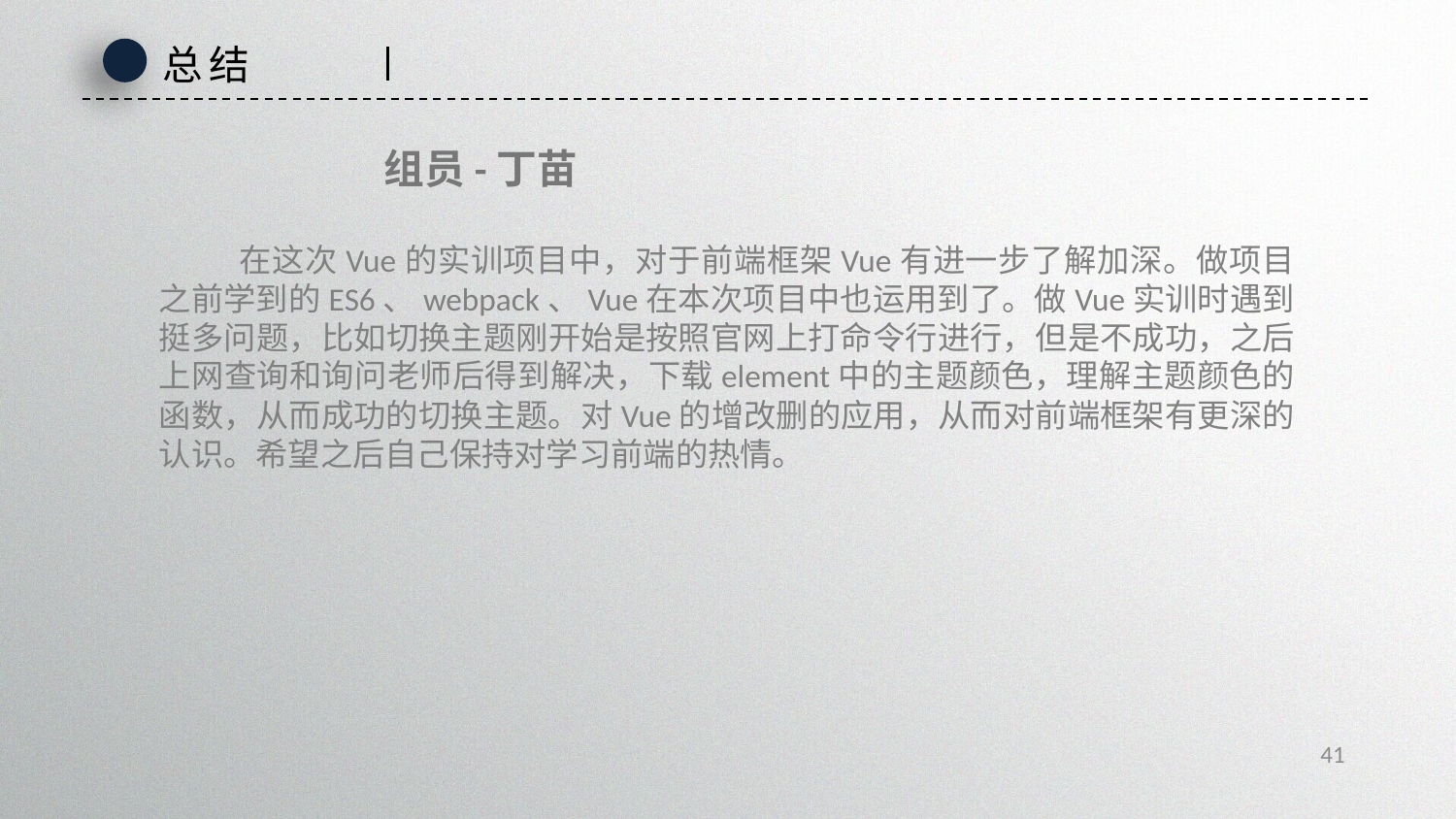

总结

组员-丁苗
         在这次Vue的实训项目中，对于前端框架Vue有进一步了解加深。做项目之前学到的ES6、webpack、Vue在本次项目中也运用到了。做Vue实训时遇到挺多问题，比如切换主题刚开始是按照官网上打命令行进行，但是不成功，之后上网查询和询问老师后得到解决，下载element中的主题颜色，理解主题颜色的函数，从而成功的切换主题。对Vue的增改删的应用，从而对前端框架有更深的认识。希望之后自己保持对学习前端的热情。
41